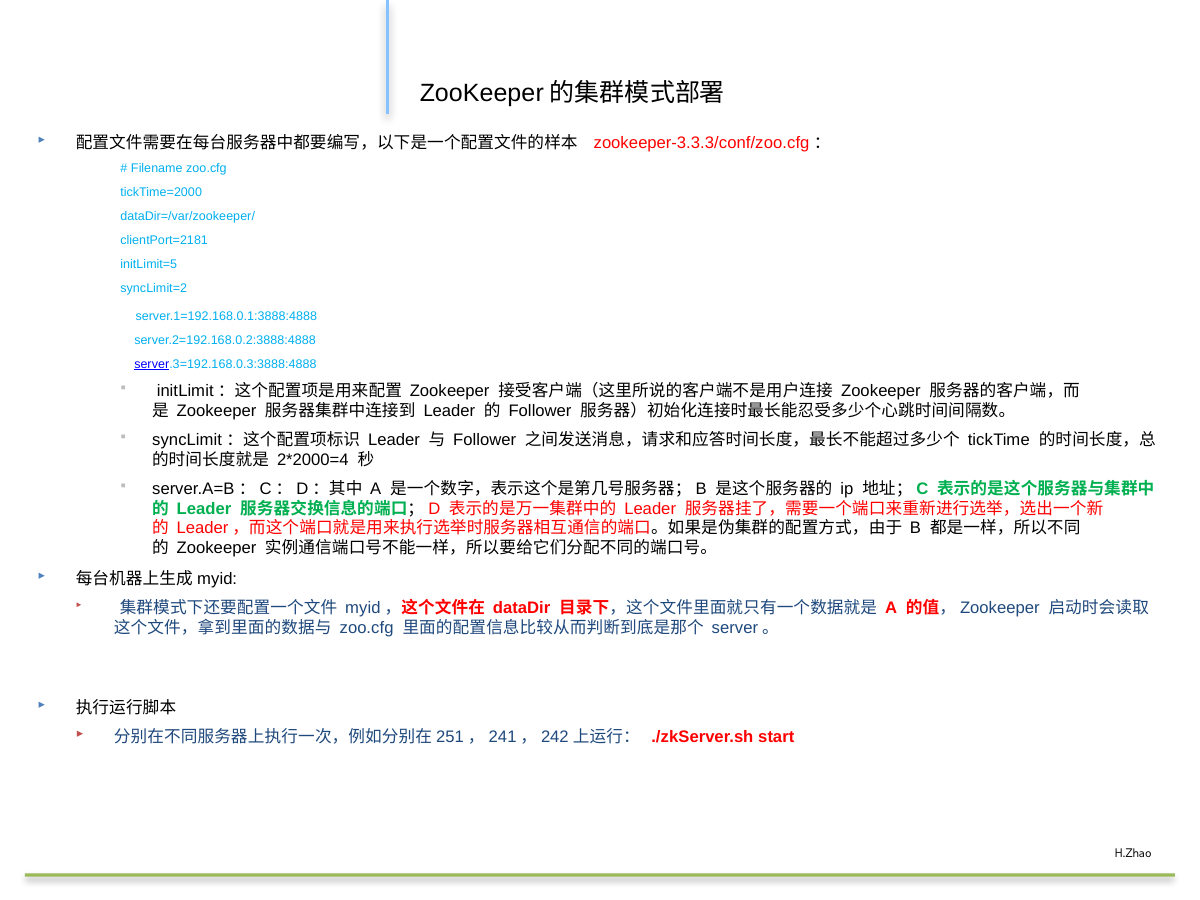

#
 ZooKeeper的集群模式部署
配置文件需要在每台服务器中都要编写，以下是一个配置文件的样本   zookeeper-3.3.3/conf/zoo.cfg：
# Filename zoo.cfg
tickTime=2000
dataDir=/var/zookeeper/
clientPort=2181
initLimit=5
syncLimit=2
    server.1=192.168.0.1:3888:4888
    server.2=192.168.0.2:3888:4888
    server.3=192.168.0.3:3888:4888
 initLimit：这个配置项是用来配置 Zookeeper 接受客户端（这里所说的客户端不是用户连接 Zookeeper 服务器的客户端，而是 Zookeeper 服务器集群中连接到 Leader 的 Follower 服务器）初始化连接时最长能忍受多少个心跳时间间隔数。
syncLimit：这个配置项标识 Leader 与 Follower 之间发送消息，请求和应答时间长度，最长不能超过多少个 tickTime 的时间长度，总的时间长度就是 2*2000=4 秒
server.A=B：C：D：其中 A 是一个数字，表示这个是第几号服务器；B 是这个服务器的 ip 地址；C 表示的是这个服务器与集群中的 Leader 服务器交换信息的端口；D 表示的是万一集群中的 Leader 服务器挂了，需要一个端口来重新进行选举，选出一个新的 Leader，而这个端口就是用来执行选举时服务器相互通信的端口。如果是伪集群的配置方式，由于 B 都是一样，所以不同的 Zookeeper 实例通信端口号不能一样，所以要给它们分配不同的端口号。
每台机器上生成myid:
 集群模式下还要配置一个文件 myid，这个文件在 dataDir 目录下，这个文件里面就只有一个数据就是 A 的值，Zookeeper 启动时会读取这个文件，拿到里面的数据与 zoo.cfg 里面的配置信息比较从而判断到底是那个 server。

执行运行脚本
分别在不同服务器上执行一次，例如分别在251，241，242上运行：  ./zkServer.sh start